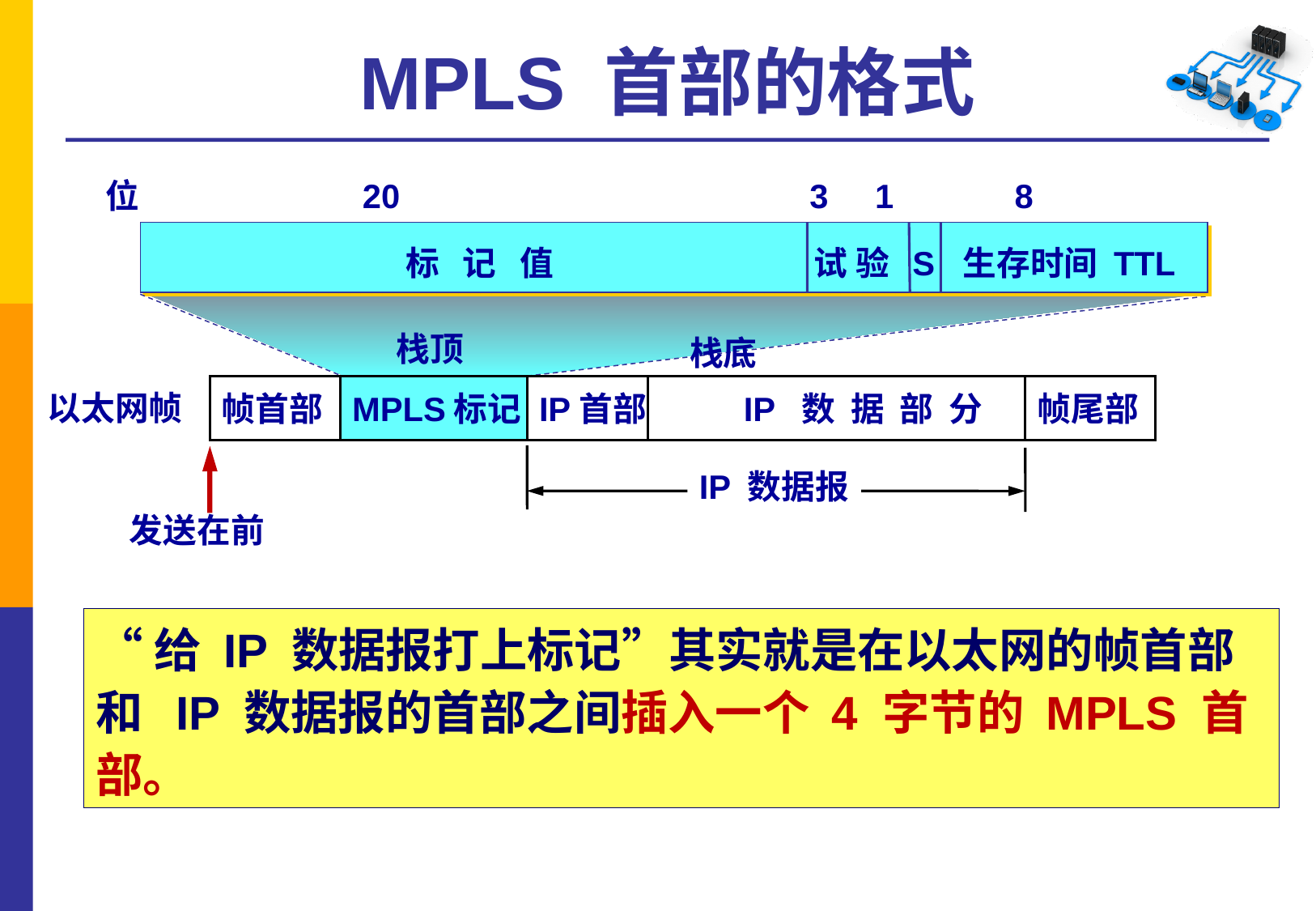

# MPLS 首部的格式
位                            20                                            3     1             8

标   记   值
试 验
S
生存时间 TTL

栈顶
栈底
帧首部
MPLS标记
IP首部
         IP  数  据  部  分
帧尾部
以太网帧

IP 数据报

发送在前
“给 IP 数据报打上标记”其实就是在以太网的帧首部和  IP 数据报的首部之间插入一个 4 字节的 MPLS 首部。